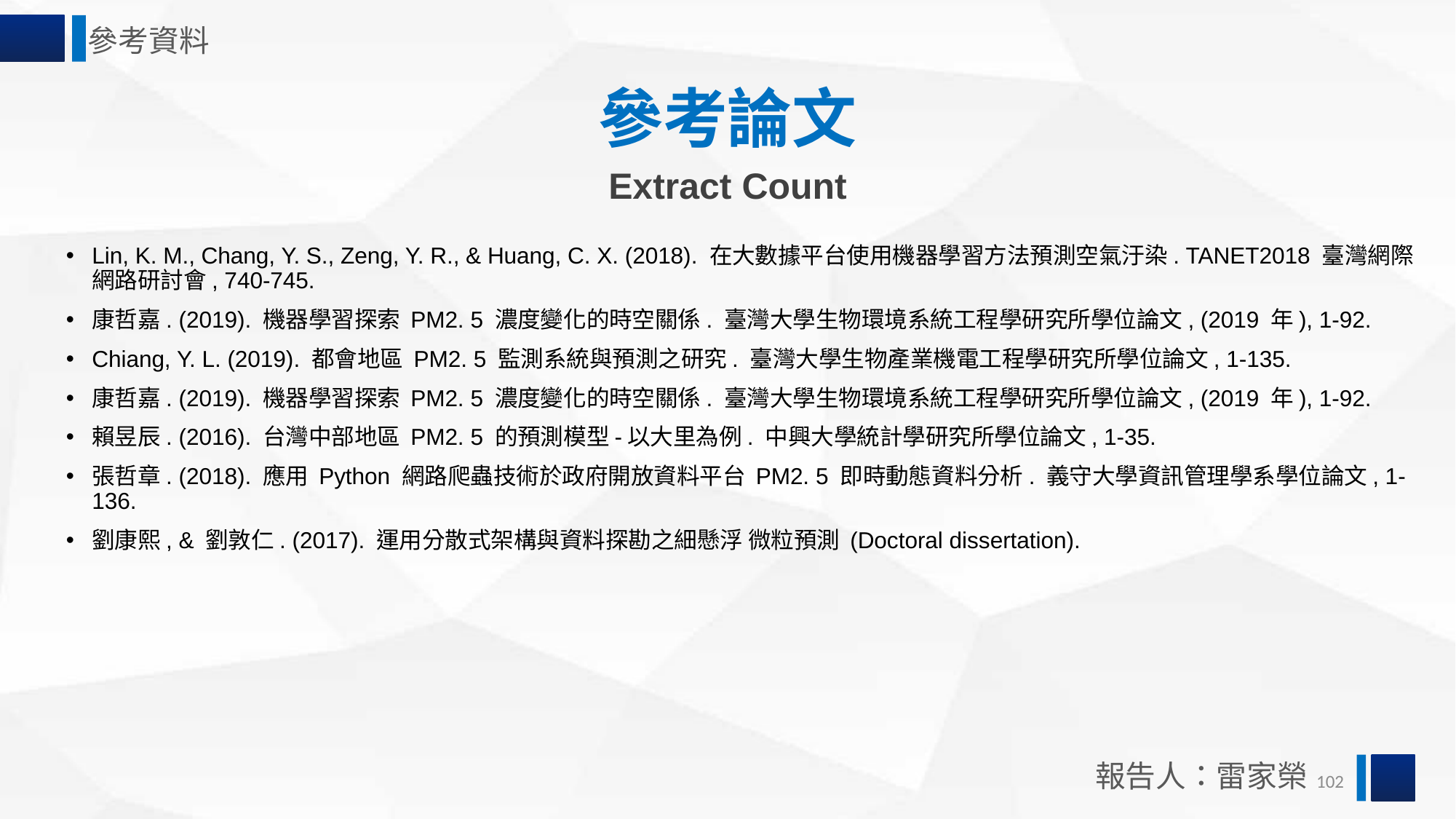

參考資料

參考論文
Extract Count
Lin, K. M., Chang, Y. S., Zeng, Y. R., & Huang, C. X. (2018). 在大數據平台使用機器學習方法預測空氣汙染. TANET2018 臺灣網際網路研討會, 740-745.
康哲嘉. (2019). 機器學習探索 PM2. 5 濃度變化的時空關係. 臺灣大學生物環境系統工程學研究所學位論文, (2019 年), 1-92.
Chiang, Y. L. (2019). 都會地區 PM2. 5 監測系統與預測之研究. 臺灣大學生物產業機電工程學研究所學位論文, 1-135.
康哲嘉. (2019). 機器學習探索 PM2. 5 濃度變化的時空關係. 臺灣大學生物環境系統工程學研究所學位論文, (2019 年), 1-92.
賴昱辰. (2016). 台灣中部地區 PM2. 5 的預測模型-以大里為例. 中興大學統計學研究所學位論文, 1-35.
張哲章. (2018). 應用 Python 網路爬蟲技術於政府開放資料平台 PM2. 5 即時動態資料分析. 義守大學資訊管理學系學位論文, 1-136.
劉康熙, & 劉敦仁. (2017). 運用分散式架構與資料探勘之細懸浮 微粒預測 (Doctoral dissertation).

報告人：雷家榮

102